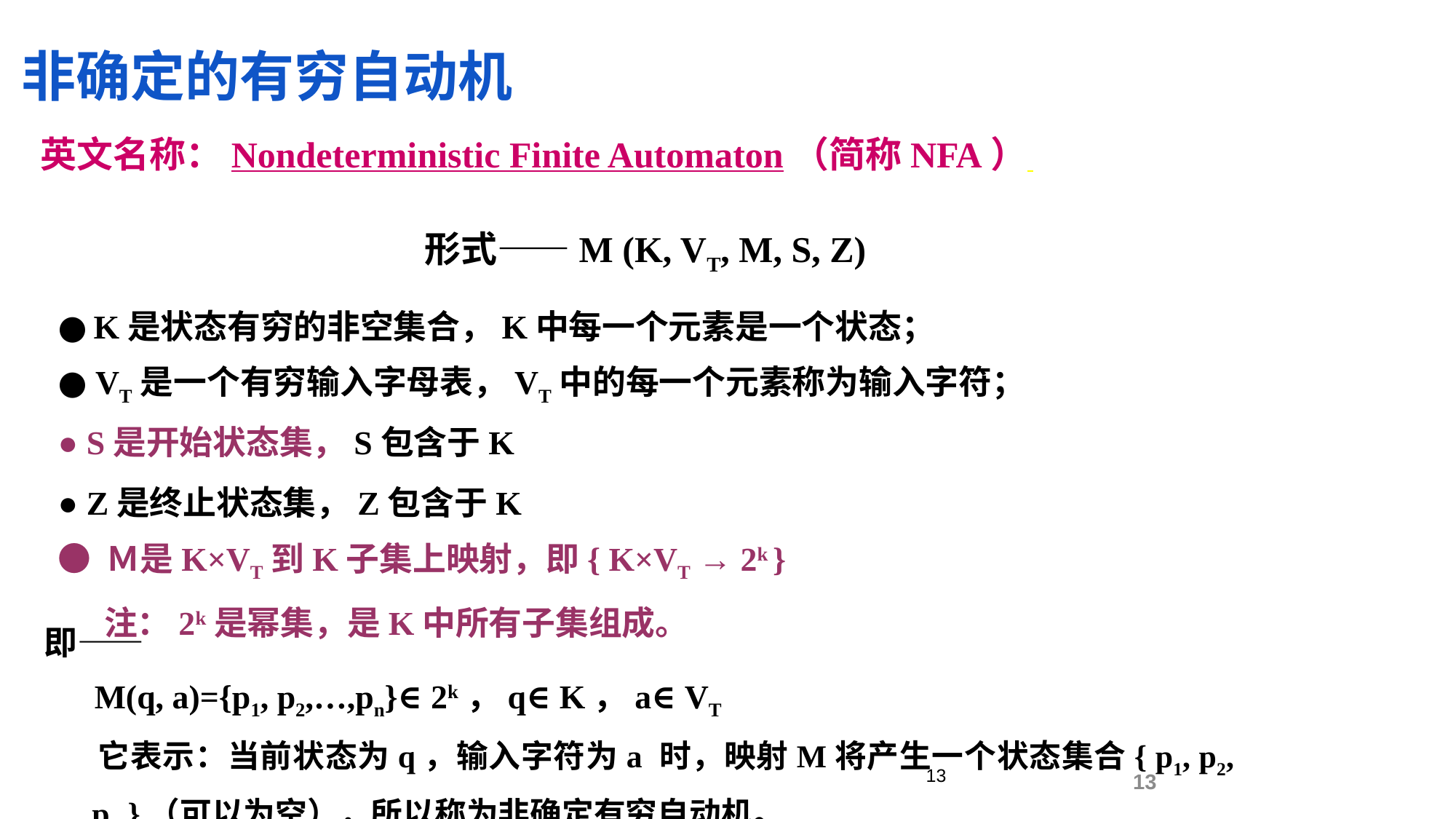

非确定的有穷自动机
英文名称：Nondeterministic Finite Automaton（简称NFA）
 形式——M (K, VT, M, S, Z)

● K是状态有穷的非空集合，K中每一个元素是一个状态；
● VT是一个有穷输入字母表，VT中的每一个元素称为输入字符；
● S是开始状态集，S包含于K
● Z是终止状态集，Z包含于K
● Ｍ是K×VT到K子集上映射，即{ K×VT → 2k }
     注：2k是幂集，是K中所有子集组成。
即——
      M(q, a)={p1, p2,…,pn}∈2k，q∈K，a∈VT
         它表示：当前状态为q，输入字符为a 时，映射M将产生一个状态集合{ p1, p2, …, pn }（可以为空），所以称为非确定有穷自动机。
13
13